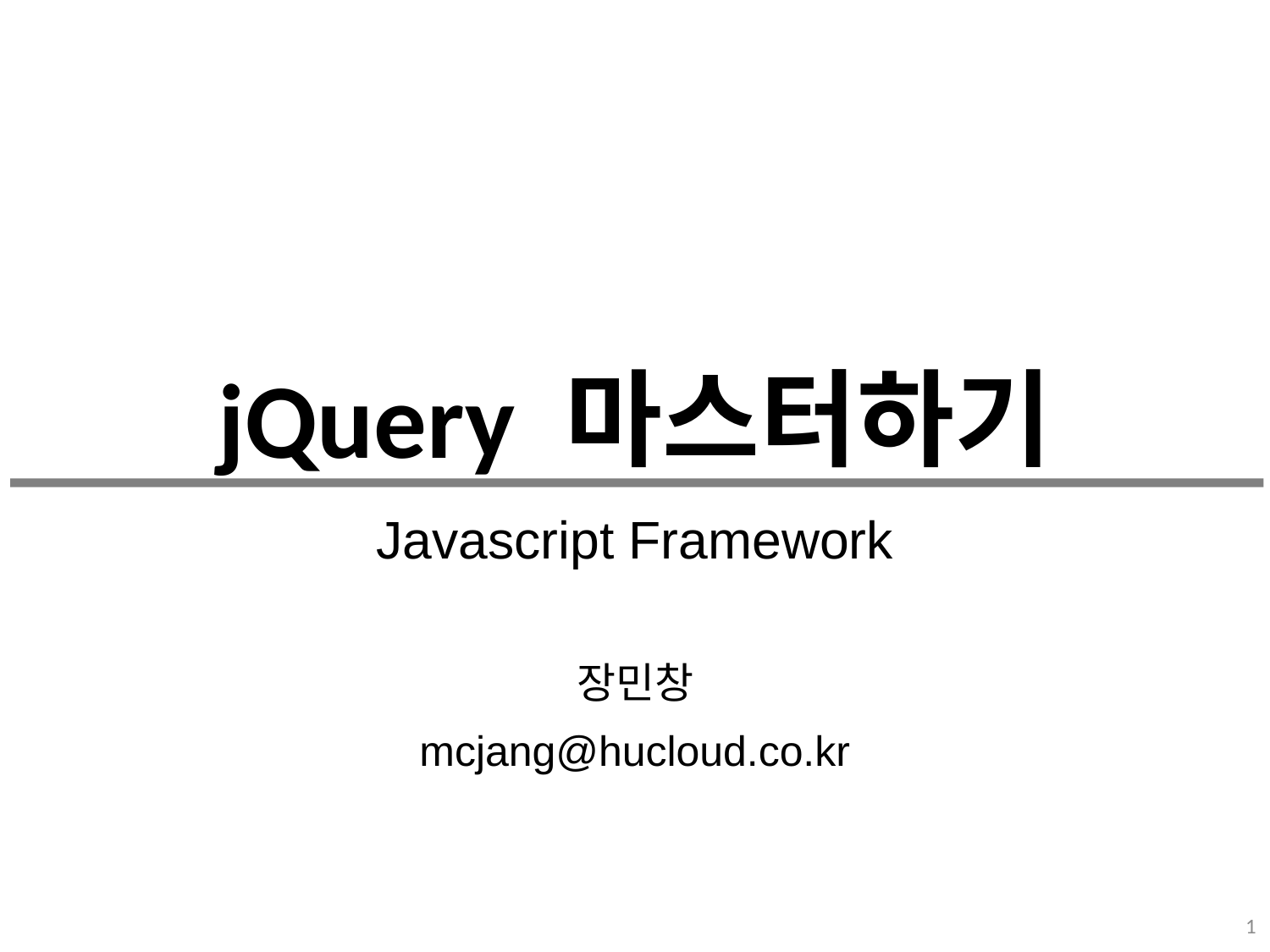

# jQuery 마스터하기

Javascript Framework

장민창
mcjang@hucloud.co.kr
1